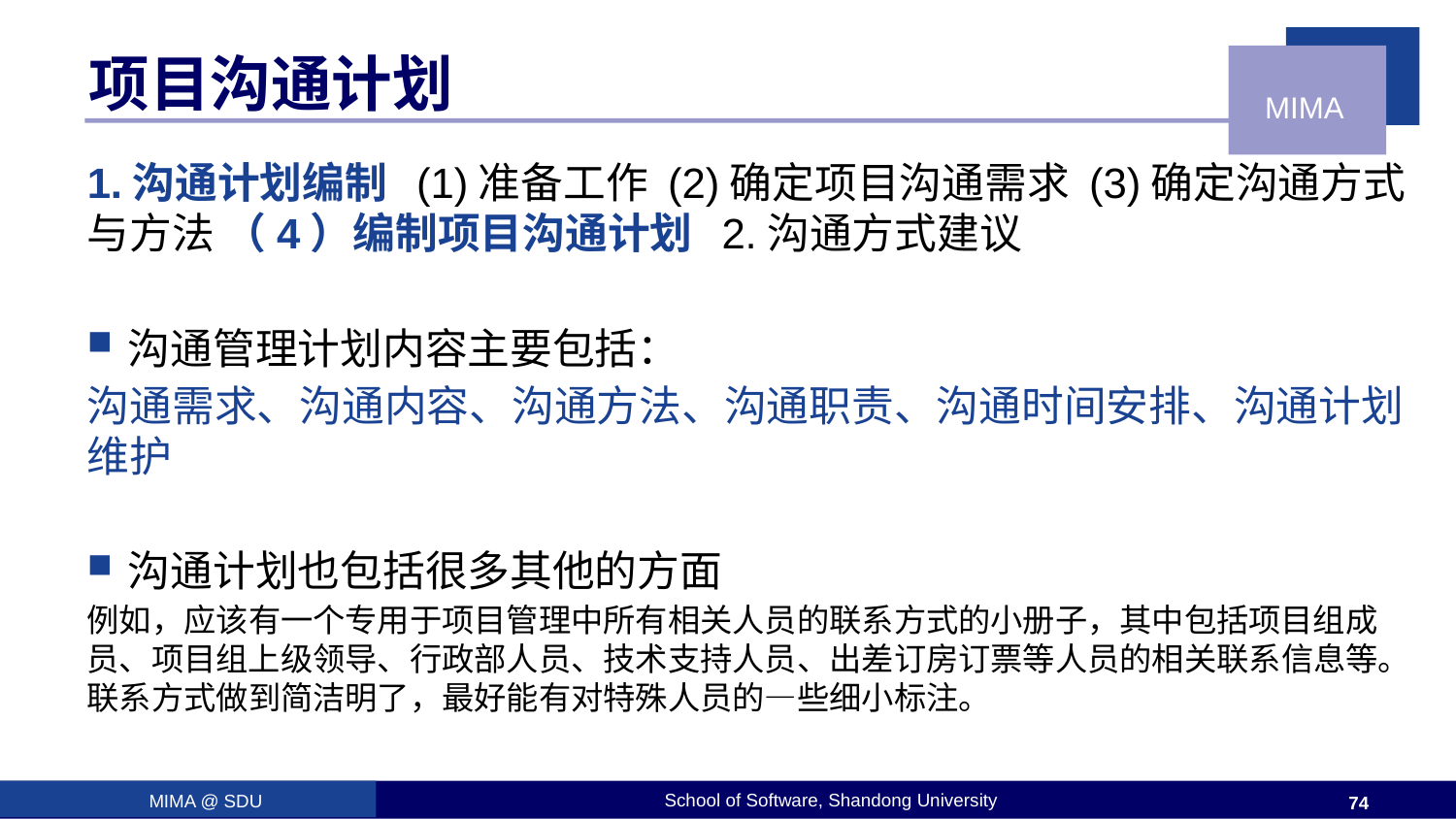

# 项目沟通计划
1.沟通计划编制  (1)准备工作 (2)确定项目沟通需求 (3)确定沟通方式与方法 （4）编制项目沟通计划  2.沟通方式建议

沟通管理计划内容主要包括：
沟通需求、沟通内容、沟通方法、沟通职责、沟通时间安排、沟通计划维护

沟通计划也包括很多其他的方面
例如，应该有一个专用于项目管理中所有相关人员的联系方式的小册子，其中包括项目组成员、项目组上级领导、行政部人员、技术支持人员、出差订房订票等人员的相关联系信息等。联系方式做到简洁明了，最好能有对特殊人员的—些细小标注。